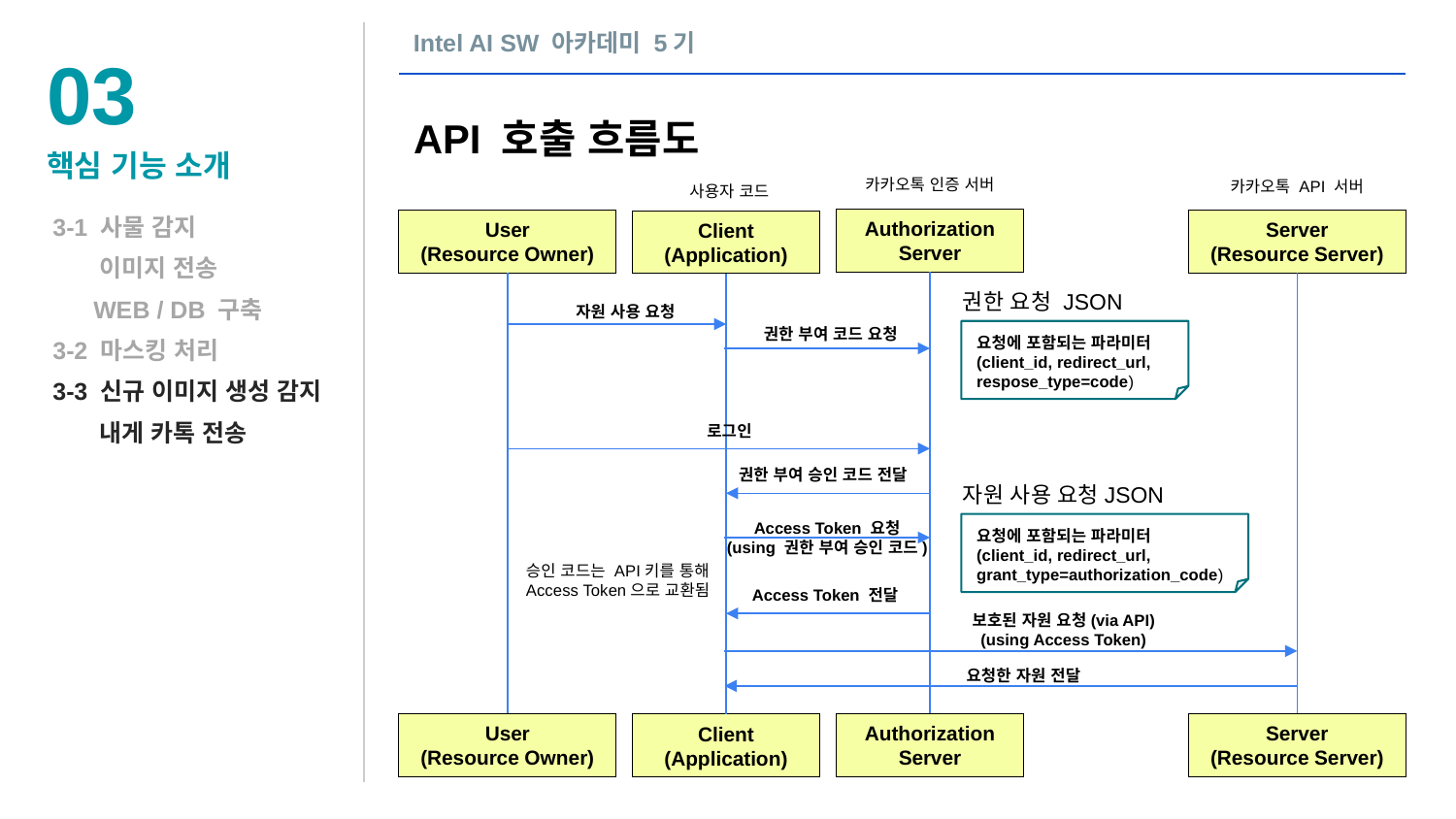

Intel AI SW 아카데미 5기
03
API 호출 흐름도

핵심 기능 소개
카카오톡 인증 서버
카카오톡 API 서버
사용자 코드
Authorization Server
User
(Resource Owner)
Client
(Application)
Server
(Resource Server)
권한 요청 JSON

요청에 포함되는 파라미터
(client_id, redirect_url, respose_type=code)
자원 사용 요청
권한 부여 코드 요청
로그인
권한 부여 승인 코드 전달
자원 사용 요청JSON

요청에 포함되는 파라미터
(client_id, redirect_url, grant_type=authorization_code)
Access Token 요청
(using 권한 부여 승인 코드)
승인 코드는 API키를 통해 Access Token으로 교환됨
Access Token 전달
보호된 자원 요청(via API)
(using Access Token)
요청한 자원 전달
User
(Resource Owner)
Client
(Application)
Authorization Server
Server
(Resource Server)
3-1 사물 감지

      이미지 전송

      WEB / DB 구축

3-2 마스킹 처리

3-3 신규 이미지 생성 감지

      내게 카톡 전송